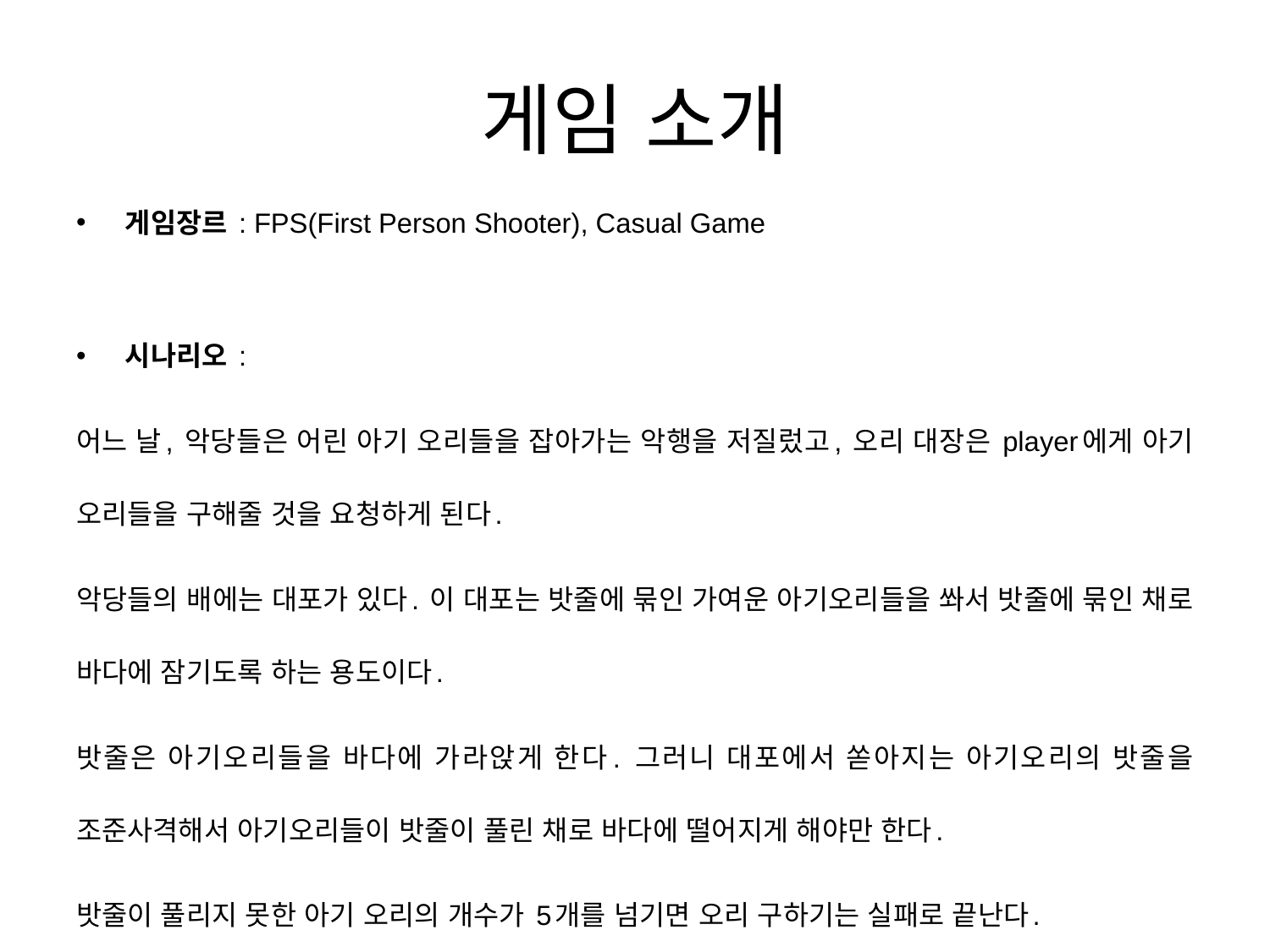

# 게임 소개
게임장르 : FPS(First Person Shooter), Casual Game

시나리오 :
어느 날, 악당들은 어린 아기 오리들을 잡아가는 악행을 저질렀고, 오리 대장은 player에게 아기 오리들을 구해줄 것을 요청하게 된다.
악당들의 배에는 대포가 있다. 이 대포는 밧줄에 묶인 가여운 아기오리들을 쏴서 밧줄에 묶인 채로 바다에 잠기도록 하는 용도이다.
밧줄은 아기오리들을 바다에 가라앉게 한다. 그러니 대포에서 쏟아지는 아기오리의 밧줄을 조준사격해서 아기오리들이 밧줄이 풀린 채로 바다에 떨어지게 해야만 한다.
밧줄이 풀리지 못한 아기 오리의 개수가 5개를 넘기면 오리 구하기는 실패로 끝난다.